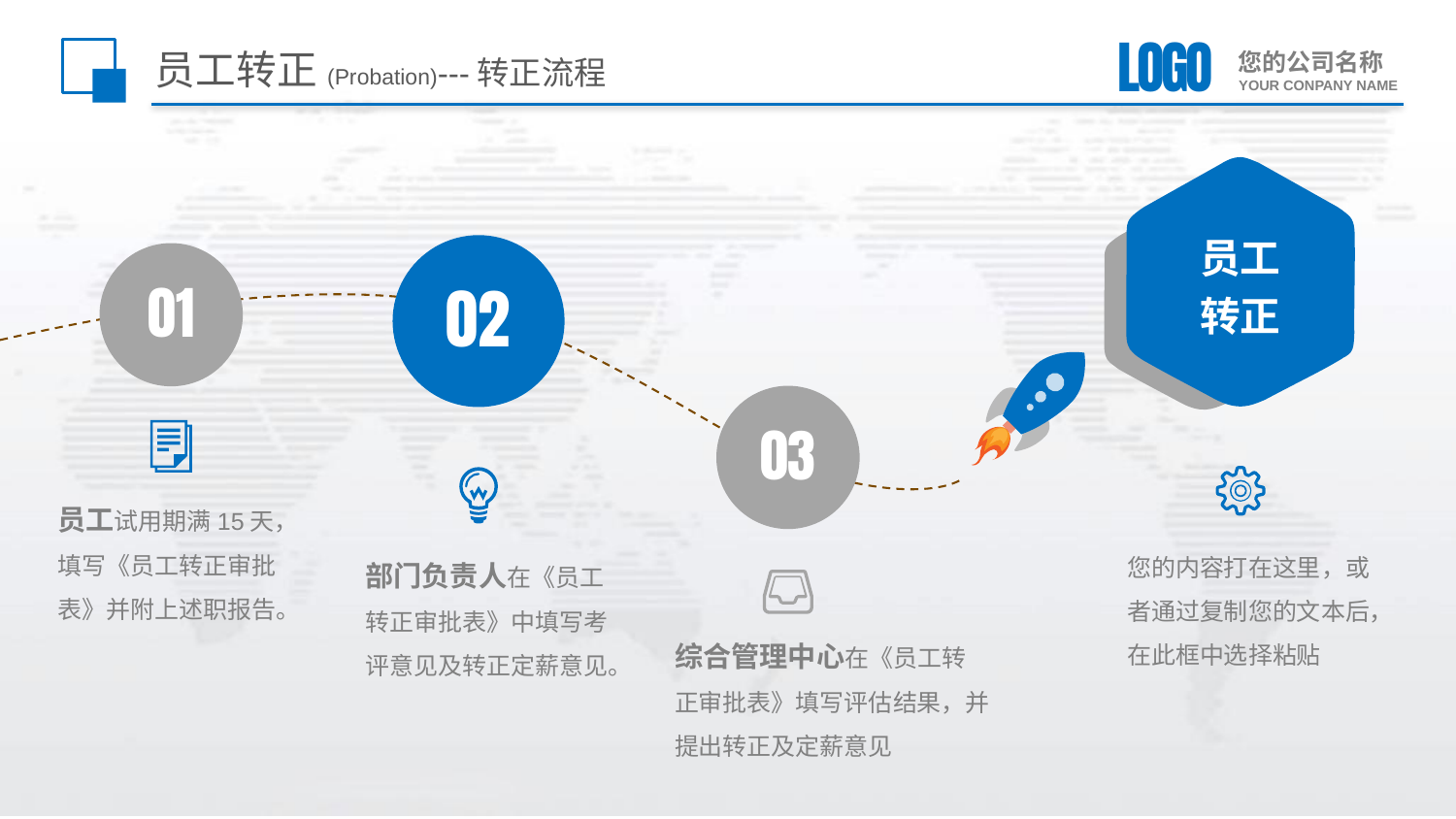

# 员工转正(Probation)---转正流程

员工
转正

02
01

03

员工试用期满15天，填写《员工转正审批表》并附上述职报告。
您的内容打在这里，或者通过复制您的文本后，在此框中选择粘贴
部门负责人在《员工转正审批表》中填写考评意见及转正定薪意见。

综合管理中心在《员工转正审批表》填写评估结果，并提出转正及定薪意见